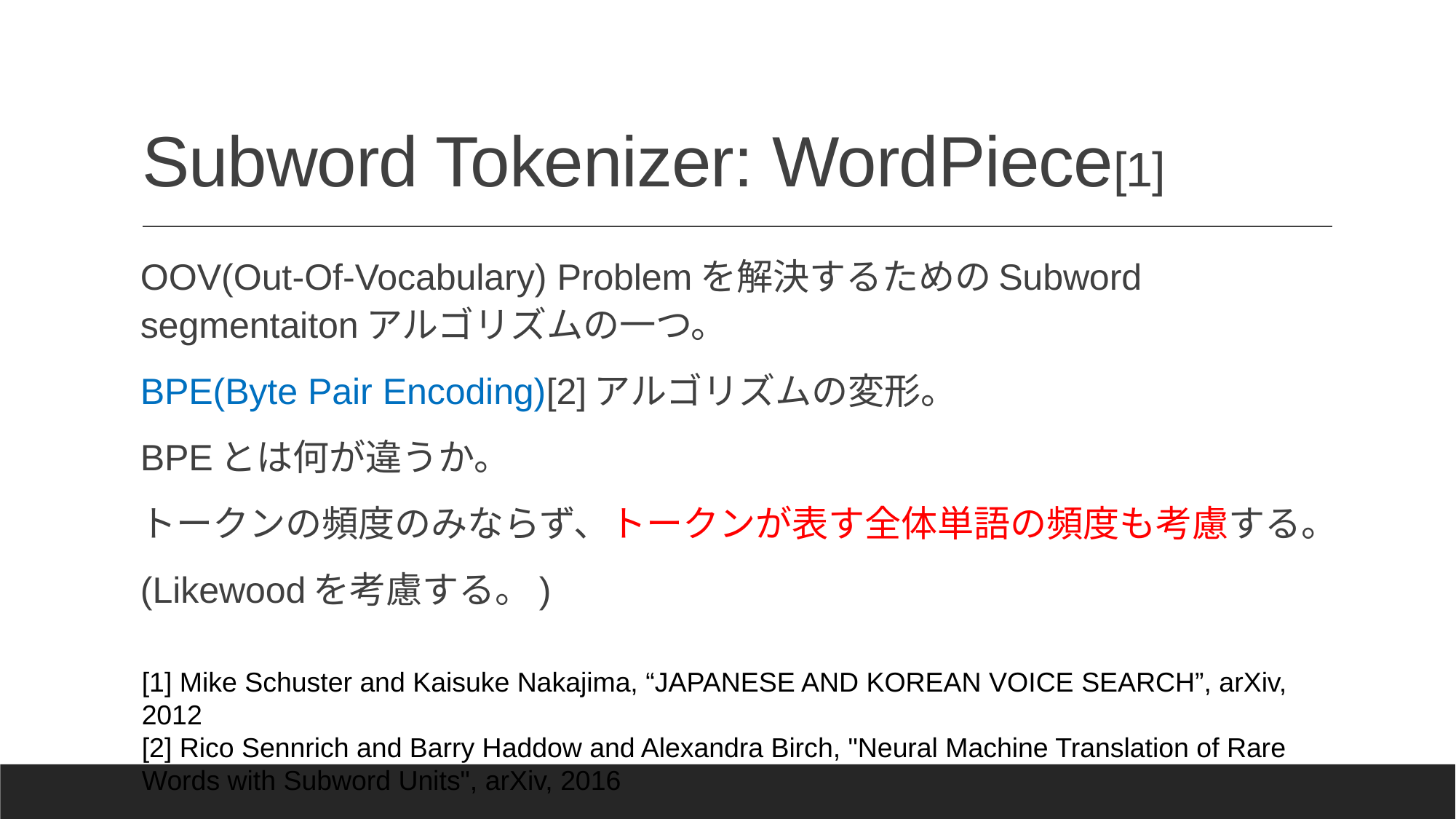

# Subword Tokenizer: WordPiece[1]
OOV(Out-Of-Vocabulary) Problemを解決するためのSubword segmentaitonアルゴリズムの一つ。
BPE(Byte Pair Encoding)[2]アルゴリズムの変形。
BPEとは何が違うか。
トークンの頻度のみならず、トークンが表す全体単語の頻度も考慮する。
(Likewoodを考慮する。)
[1] Mike Schuster and Kaisuke Nakajima, “JAPANESE AND KOREAN VOICE SEARCH”, arXiv, 2012
[2] Rico Sennrich and Barry Haddow and Alexandra Birch, "Neural Machine Translation of Rare Words with Subword Units", arXiv, 2016